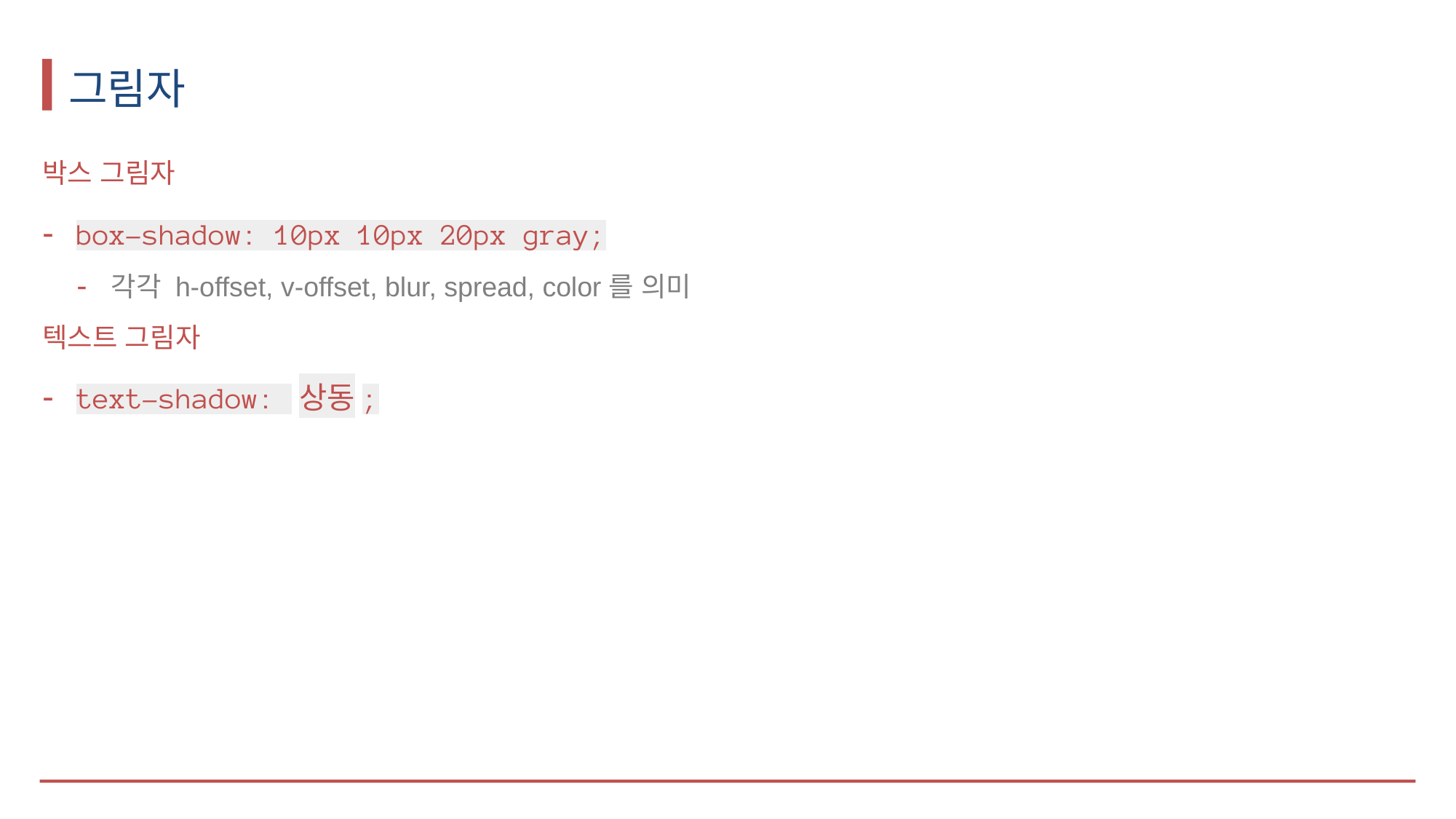

# 그림자
박스 그림자
box-shadow: 10px 10px 20px gray;
각각 h-offset, v-offset, blur, spread, color를 의미
텍스트 그림자
text-shadow: 상동;